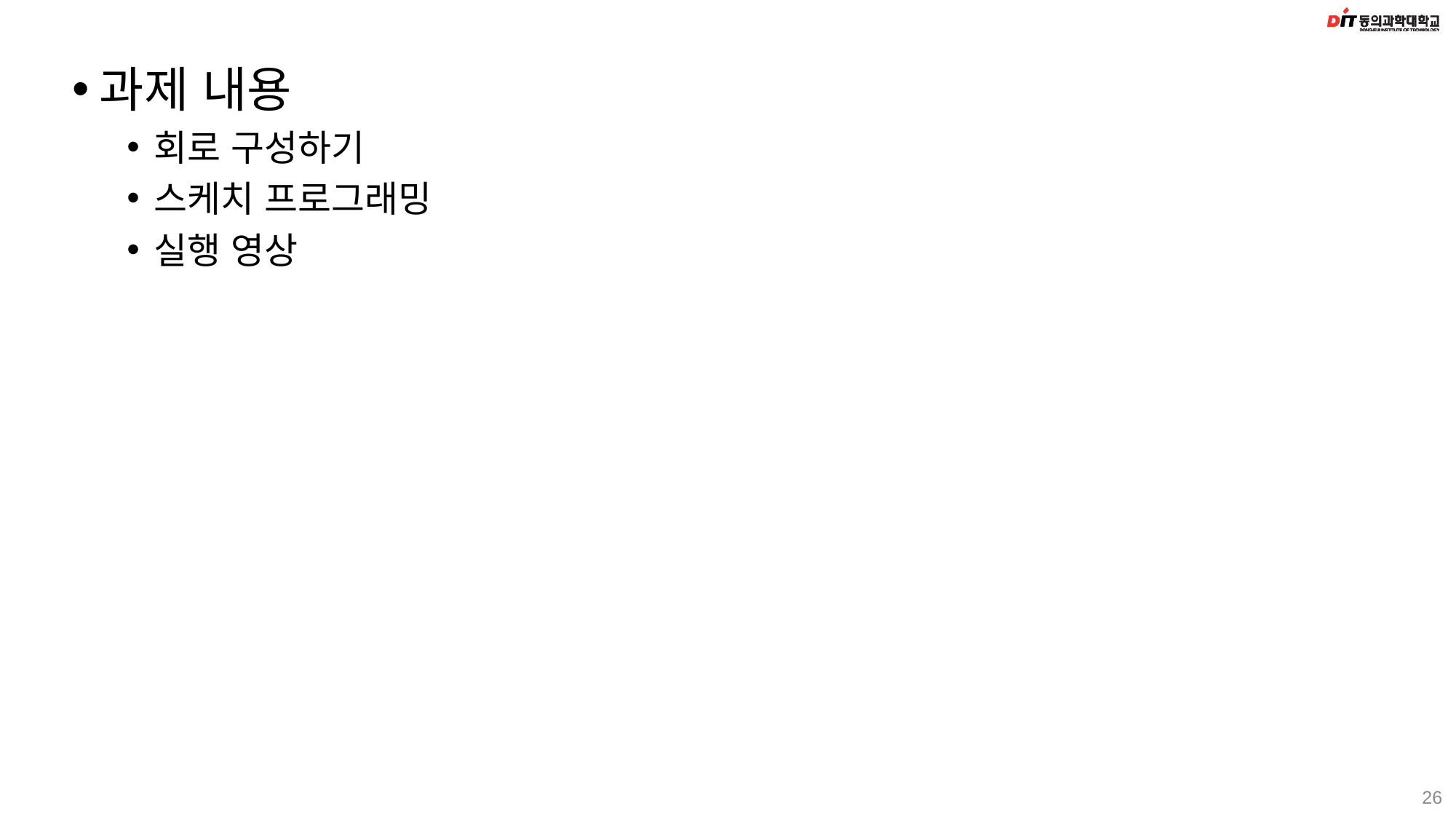

과제 내용
회로 구성하기
스케치 프로그래밍
실행 영상
26